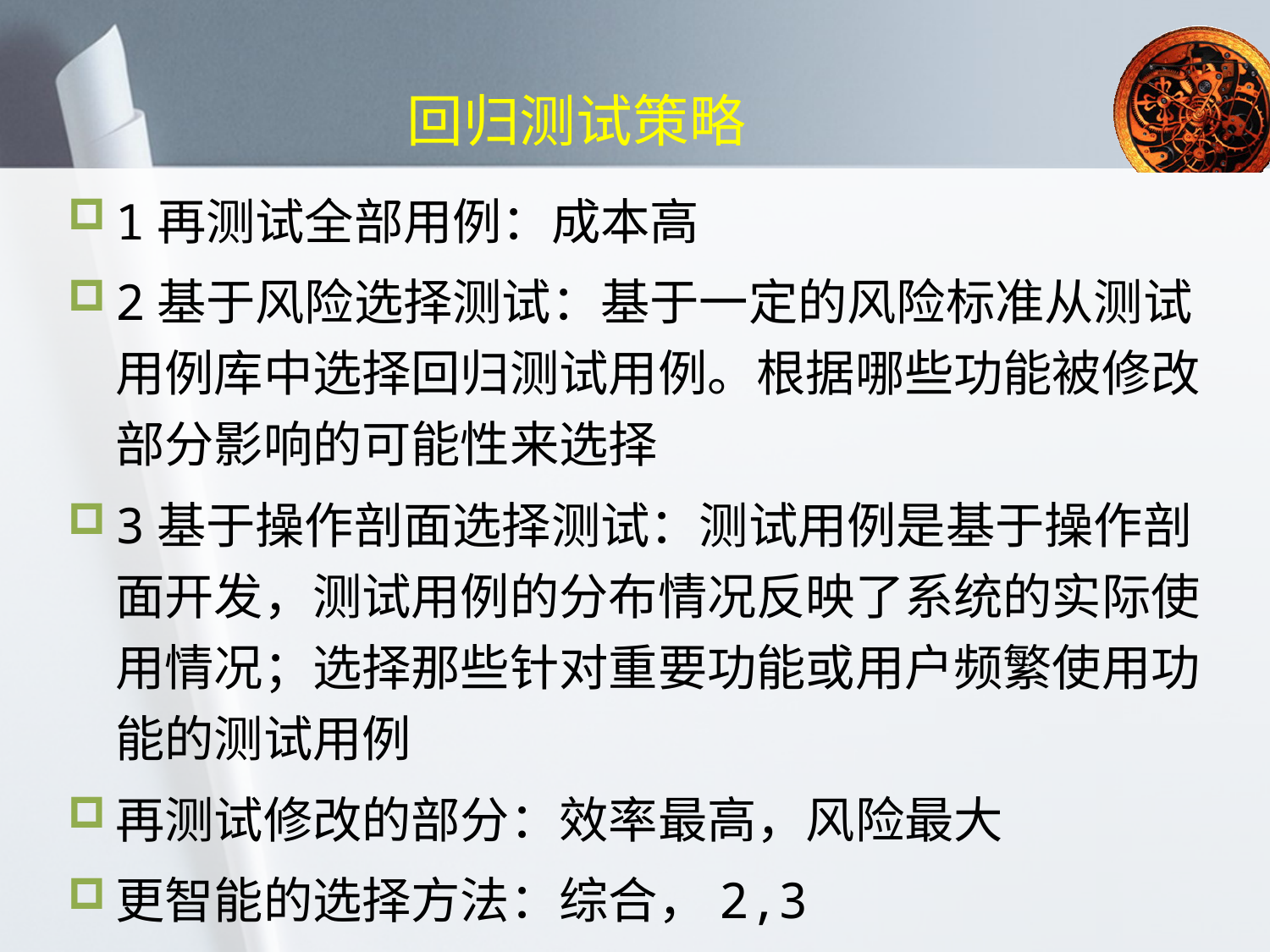

# 回归测试策略
1再测试全部用例：成本高
2基于风险选择测试：基于一定的风险标准从测试用例库中选择回归测试用例。根据哪些功能被修改部分影响的可能性来选择
3基于操作剖面选择测试：测试用例是基于操作剖面开发，测试用例的分布情况反映了系统的实际使用情况；选择那些针对重要功能或用户频繁使用功能的测试用例
再测试修改的部分：效率最高，风险最大
更智能的选择方法：综合，2,3